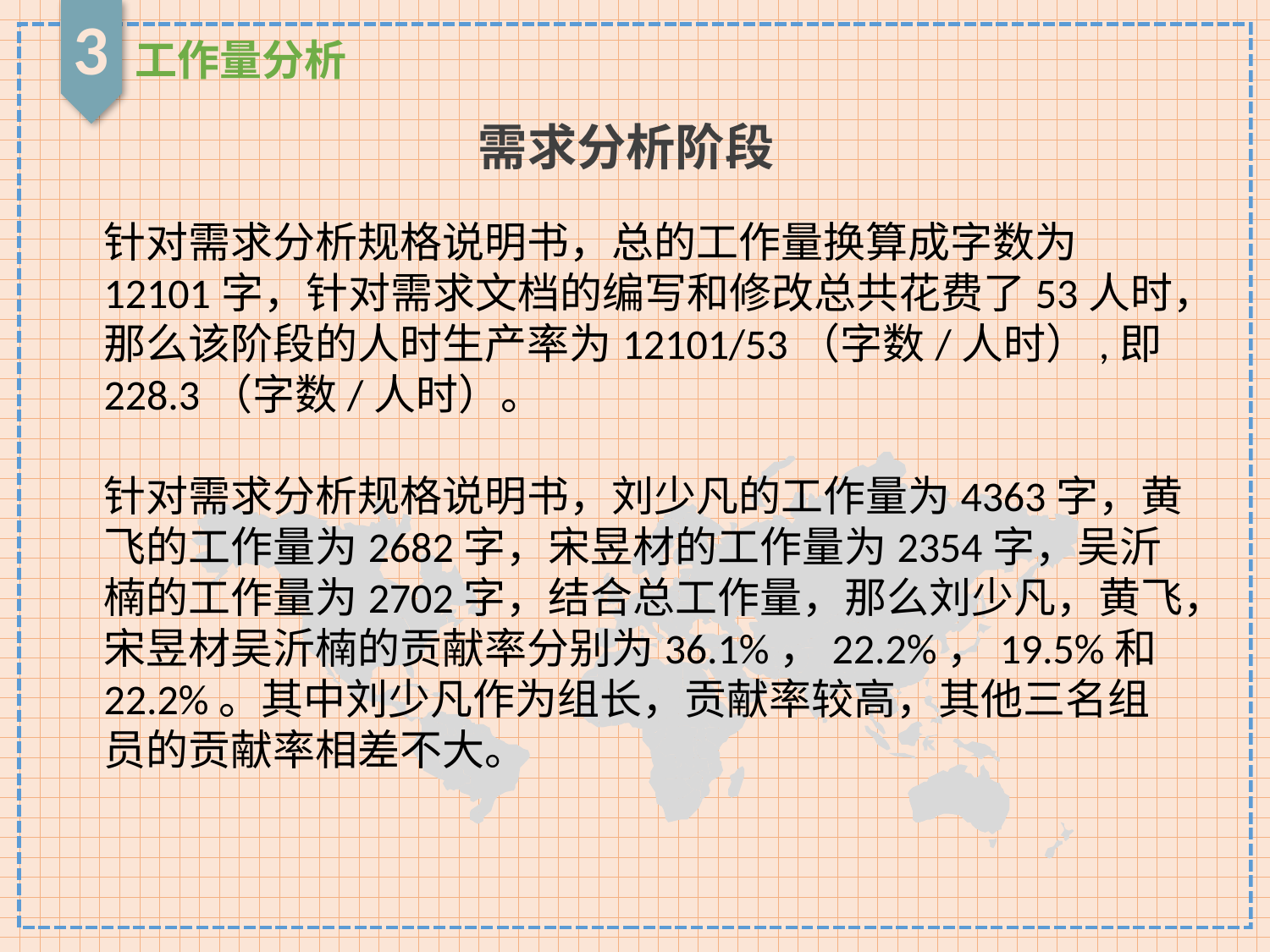

3
工作量分析
需求分析阶段

针对需求分析规格说明书，总的工作量换算成字数为12101字，针对需求文档的编写和修改总共花费了53人时，那么该阶段的人时生产率为12101/53（字数/人时）,即228.3（字数/人时）。

针对需求分析规格说明书，刘少凡的工作量为4363字，黄飞的工作量为2682字，宋昱材的工作量为2354字，吴沂楠的工作量为2702字，结合总工作量，那么刘少凡，黄飞，宋昱材吴沂楠的贡献率分别为36.1%，22.2%，19.5%和22.2%。其中刘少凡作为组长，贡献率较高，其他三名组员的贡献率相差不大。